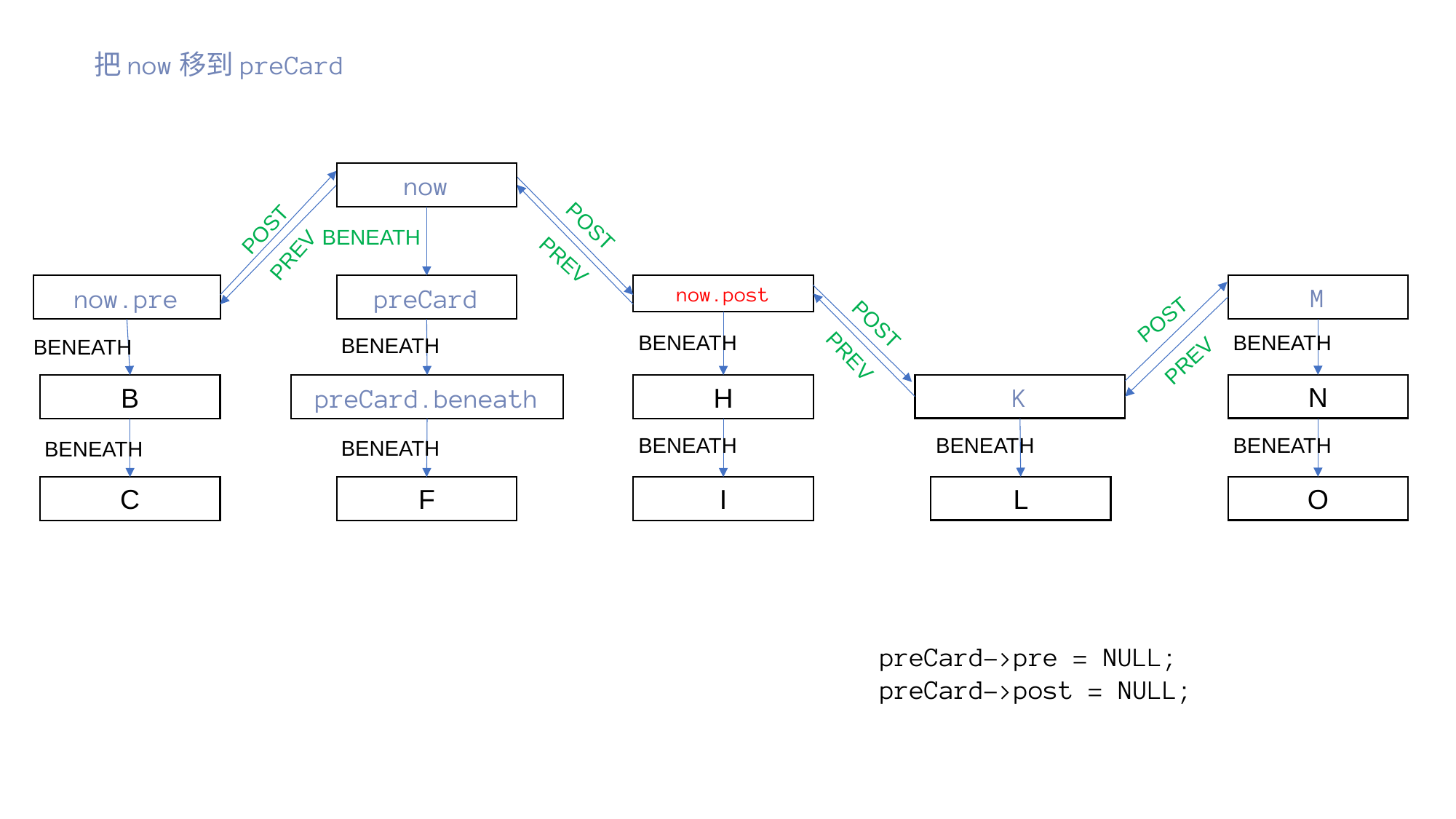

把now移到preCard
now
POST
POST
BENEATH
PREV
PREV
M
now.pre
preCard
now.post
POST
POST
BENEATH
BENEATH
BENEATH
BENEATH
PREV
PREV
K
N
B
preCard.beneath
H
BENEATH
BENEATH
BENEATH
BENEATH
BENEATH
L
O
C
F
I
    preCard->pre = NULL;
    preCard->post = NULL;